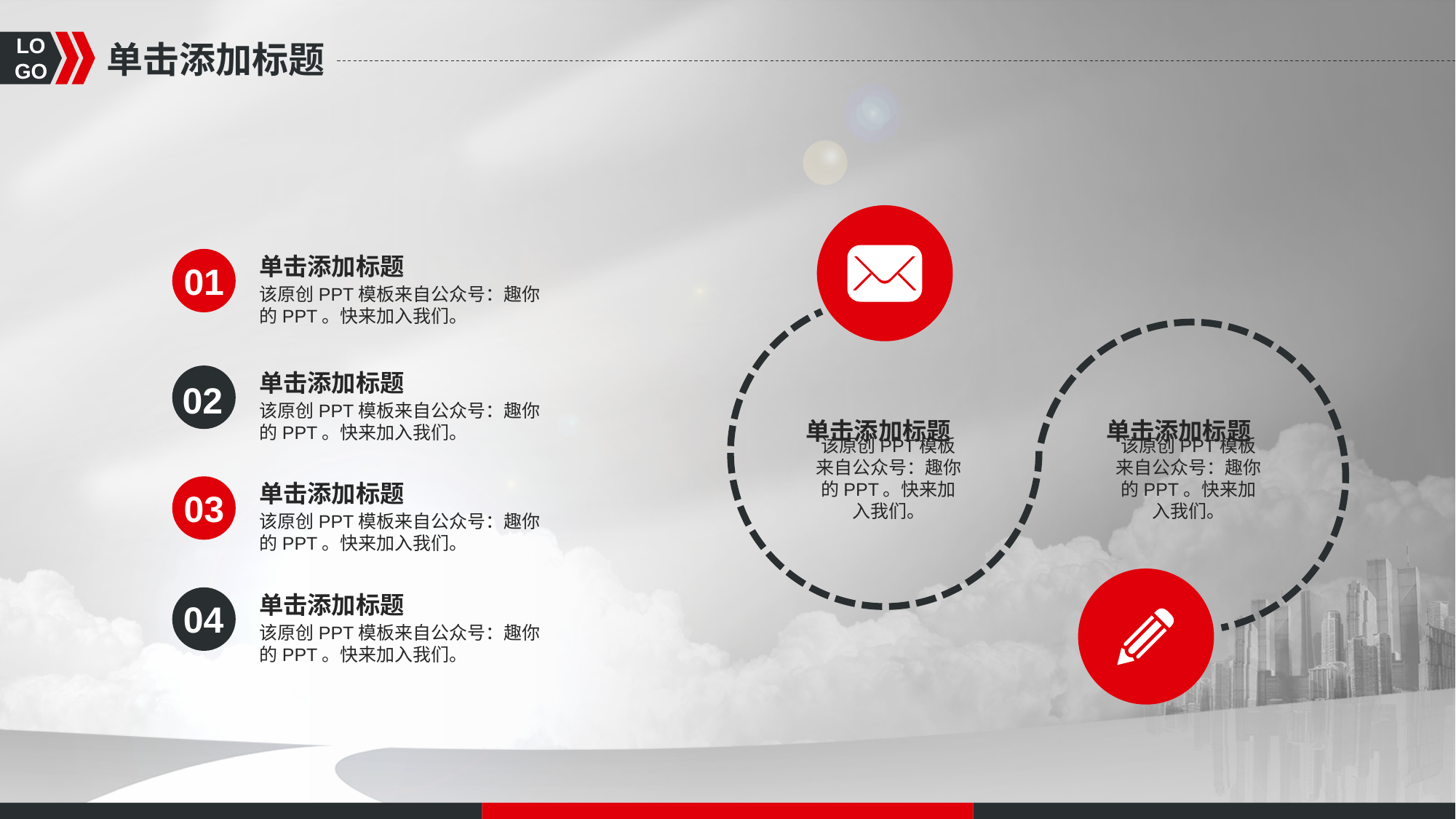

单击添加标题

单击添加标题
01
该原创PPT模板来自公众号：趣你的PPT。快来加入我们。

单击添加标题
02
该原创PPT模板来自公众号：趣你的PPT。快来加入我们。
单击添加标题
单击添加标题
该原创PPT模板来自公众号：趣你的PPT。快来加入我们。
该原创PPT模板来自公众号：趣你的PPT。快来加入我们。

单击添加标题
03
该原创PPT模板来自公众号：趣你的PPT。快来加入我们。

单击添加标题
04

该原创PPT模板来自公众号：趣你的PPT。快来加入我们。